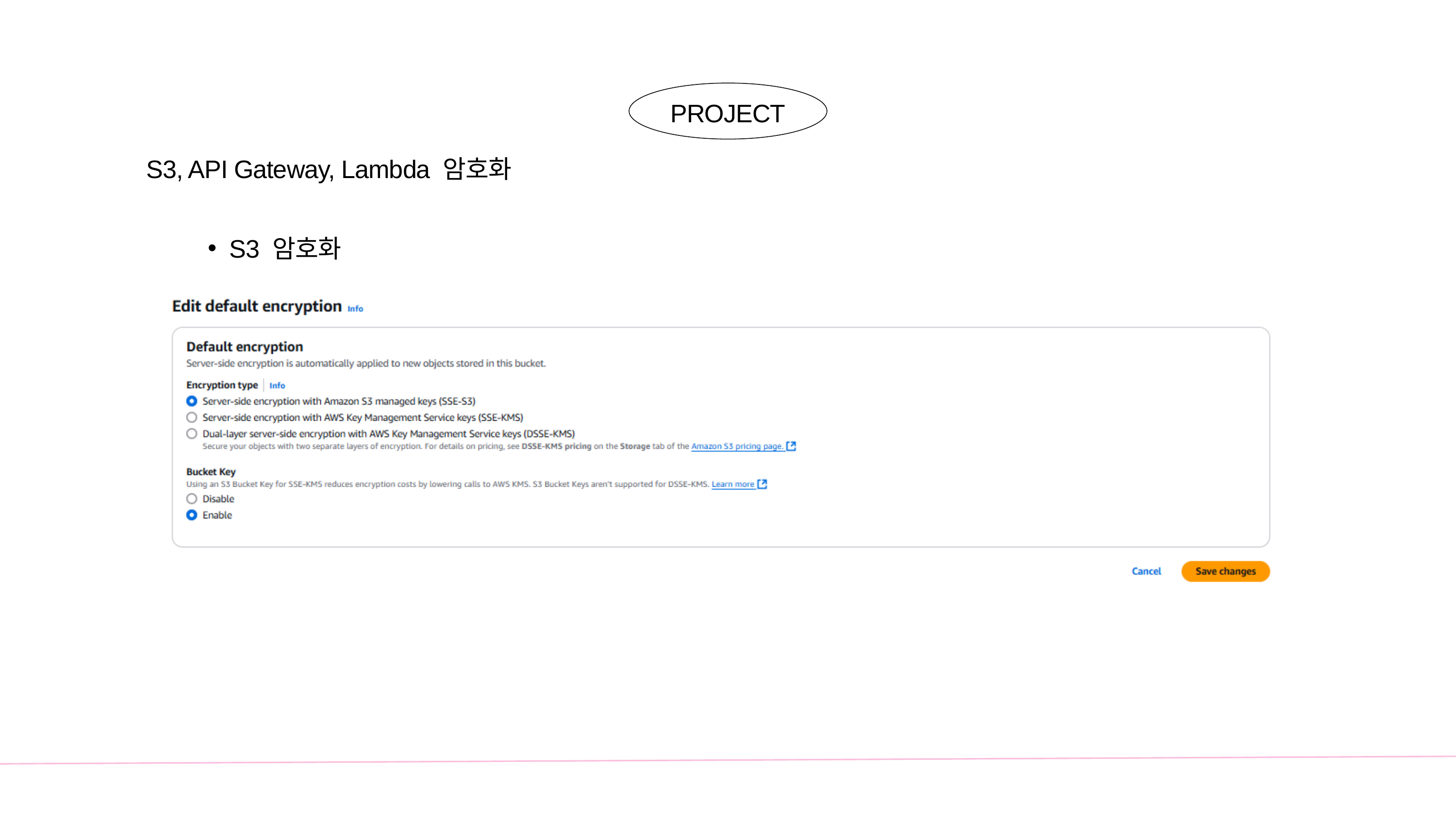

PROJECT
S3, API Gateway, Lambda 암호화
S3 암호화